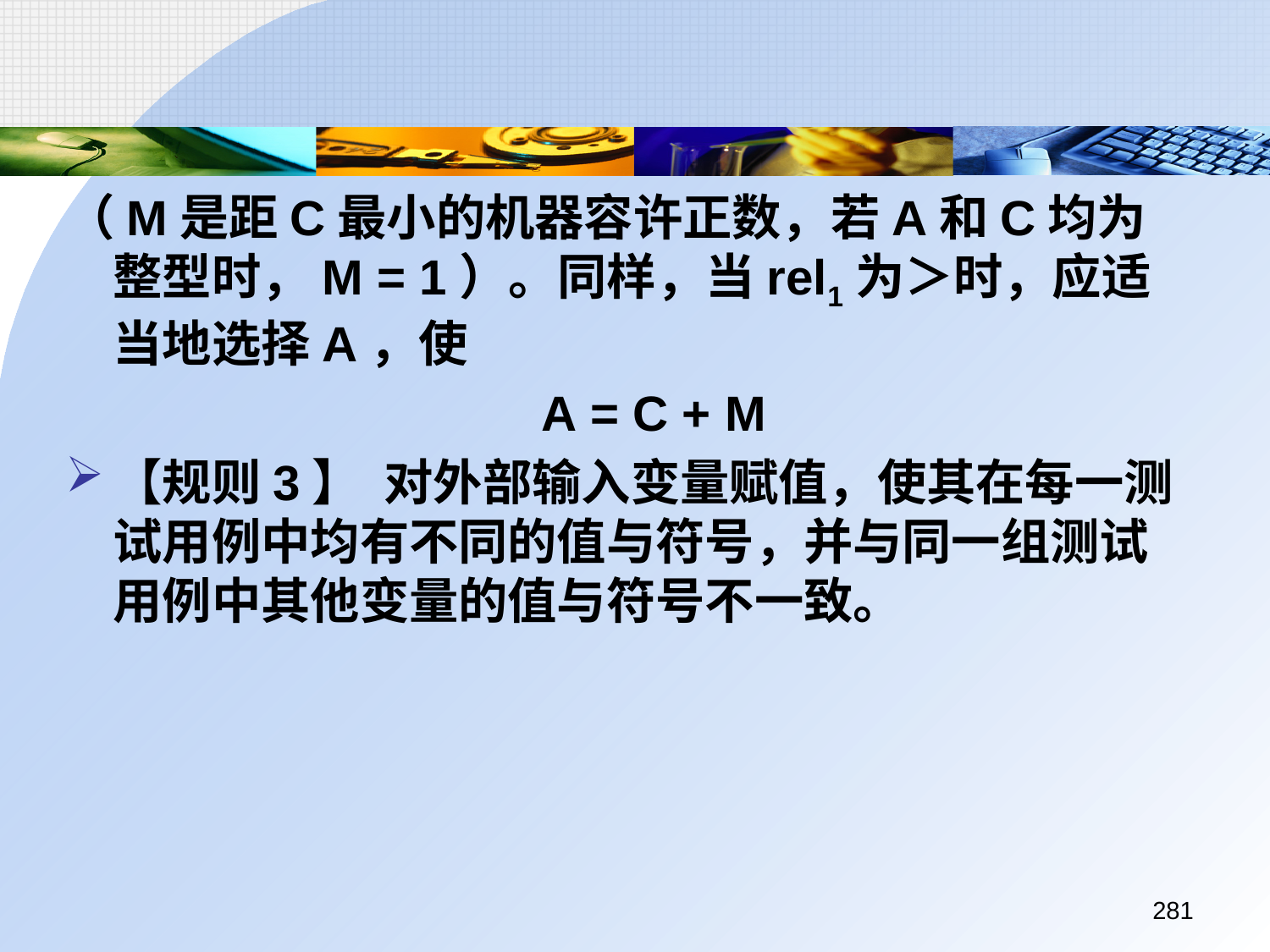

（M是距C最小的机器容许正数，若A和C均为整型时，M = 1）。同样，当rel1为＞时，应适当地选择A，使
	A = C + M
【规则3】  对外部输入变量赋值，使其在每一测试用例中均有不同的值与符号，并与同一组测试用例中其他变量的值与符号不一致。

281